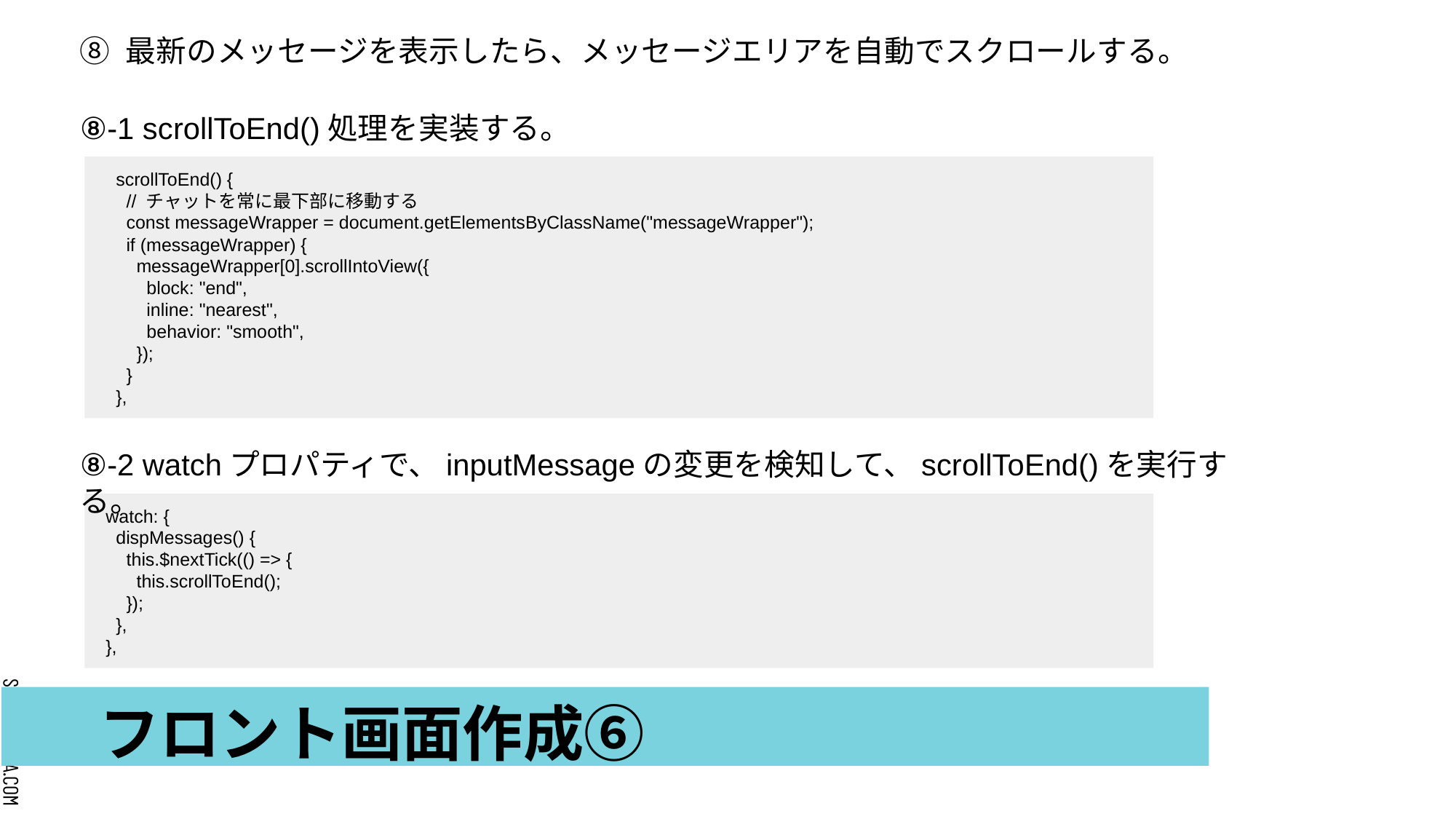

⑧ 最新のメッセージを表示したら、メッセージエリアを自動でスクロールする。
⑧-1 scrollToEnd()処理を実装する。
    scrollToEnd() {
      // チャットを常に最下部に移動する
      const messageWrapper = document.getElementsByClassName("messageWrapper");
      if (messageWrapper) {
        messageWrapper[0].scrollIntoView({
          block: "end",
          inline: "nearest",
          behavior: "smooth",
        });
      }
    },
⑧-2 watchプロパティで、inputMessageの変更を検知して、scrollToEnd()を実行する。
  watch: {
    dispMessages() {
      this.$nextTick(() => {
        this.scrollToEnd();
      });
    },
  },
# フロント画面作成⑥